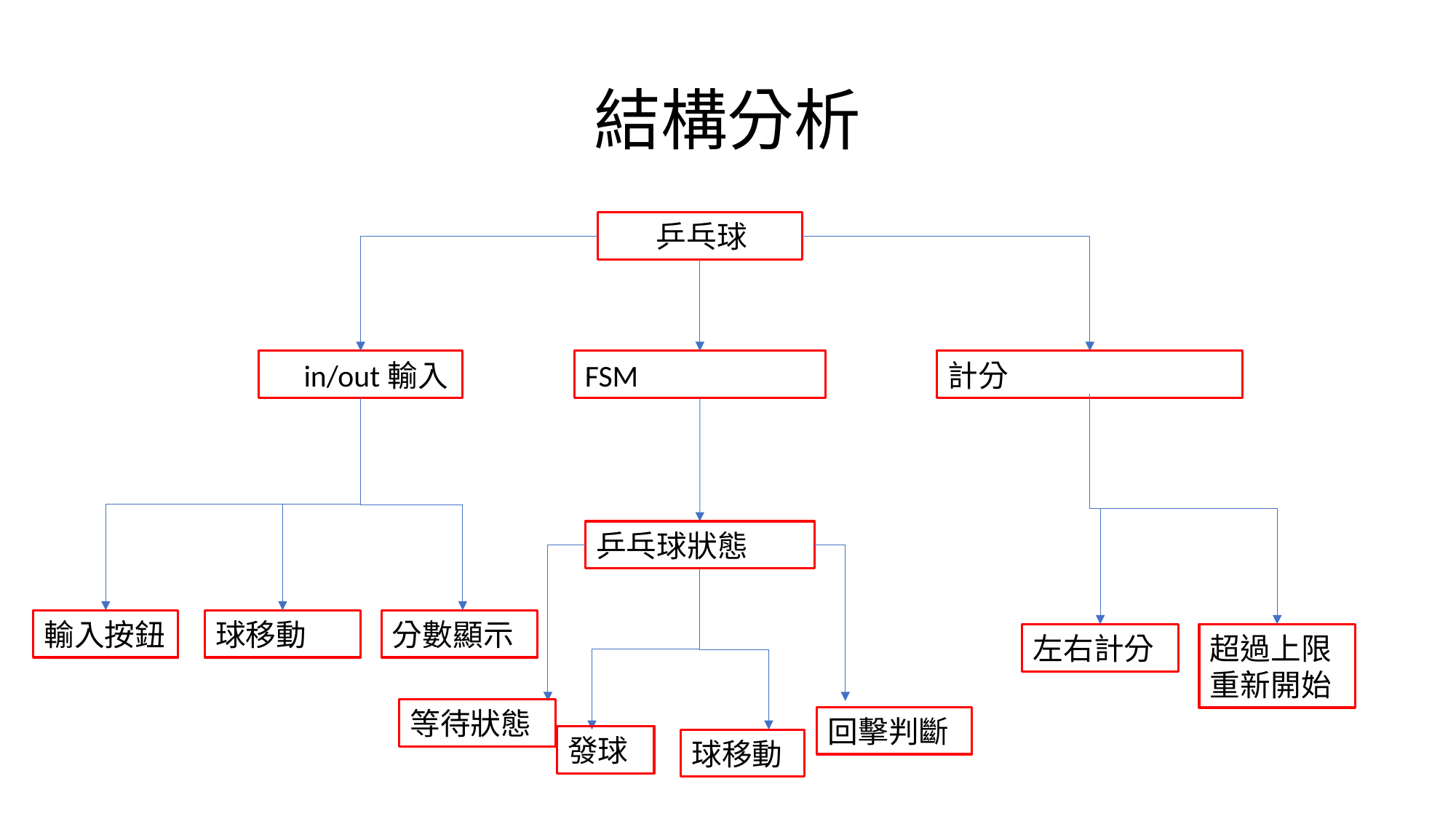

# 結構分析
      乒乓球
     in/out輸入
FSM
計分
乒乓球狀態
分數顯示
輸入按鈕
球移動
超過上限重新開始
左右計分
等待狀態
回擊判斷
發球
球移動